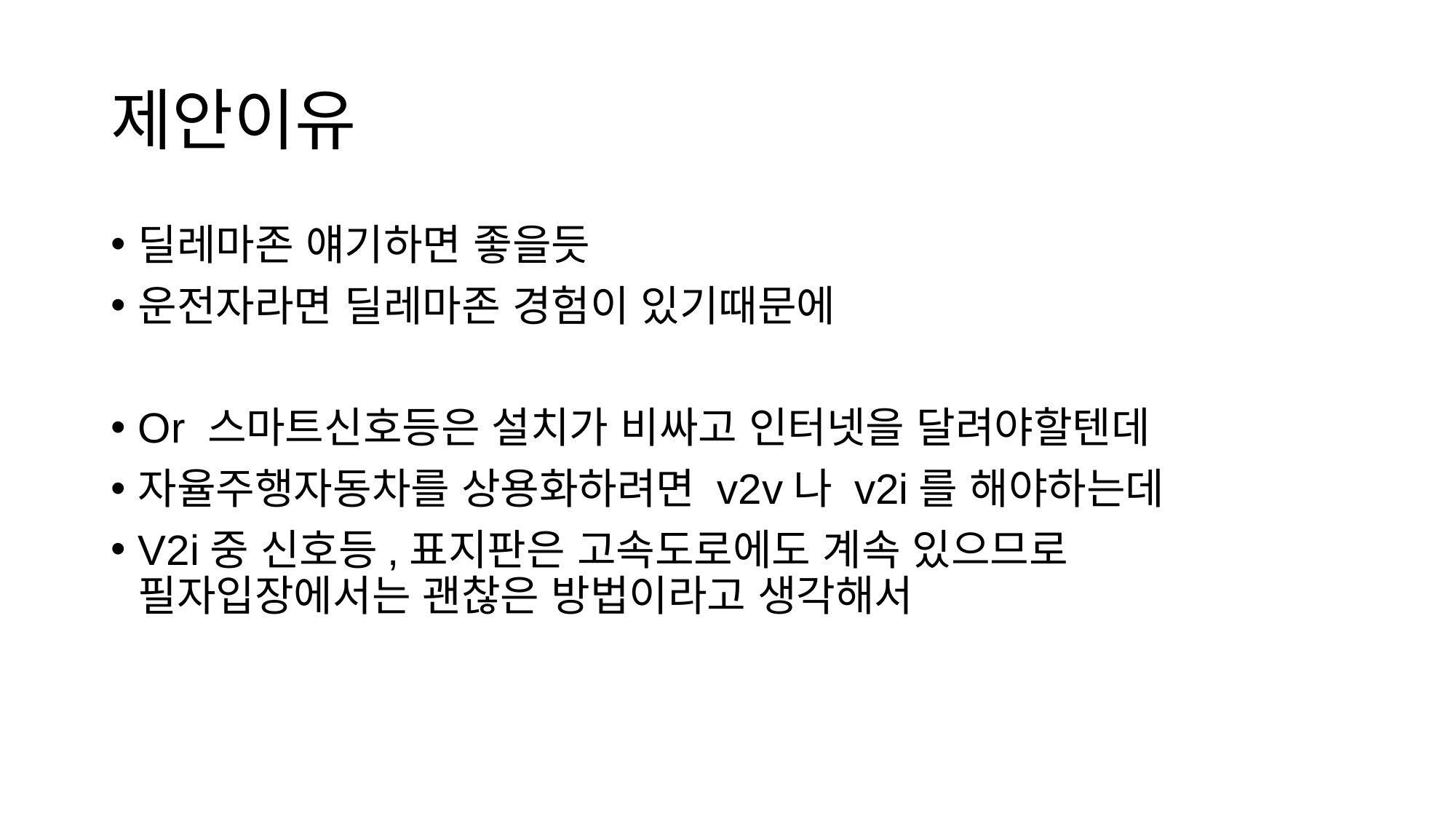

# 제안이유
딜레마존 얘기하면 좋을듯
운전자라면 딜레마존 경험이 있기때문에

Or 스마트신호등은 설치가 비싸고 인터넷을 달려야할텐데
자율주행자동차를 상용화하려면 v2v나 v2i를 해야하는데
V2i중 신호등,표지판은 고속도로에도 계속 있으므로 필자입장에서는 괜찮은 방법이라고 생각해서